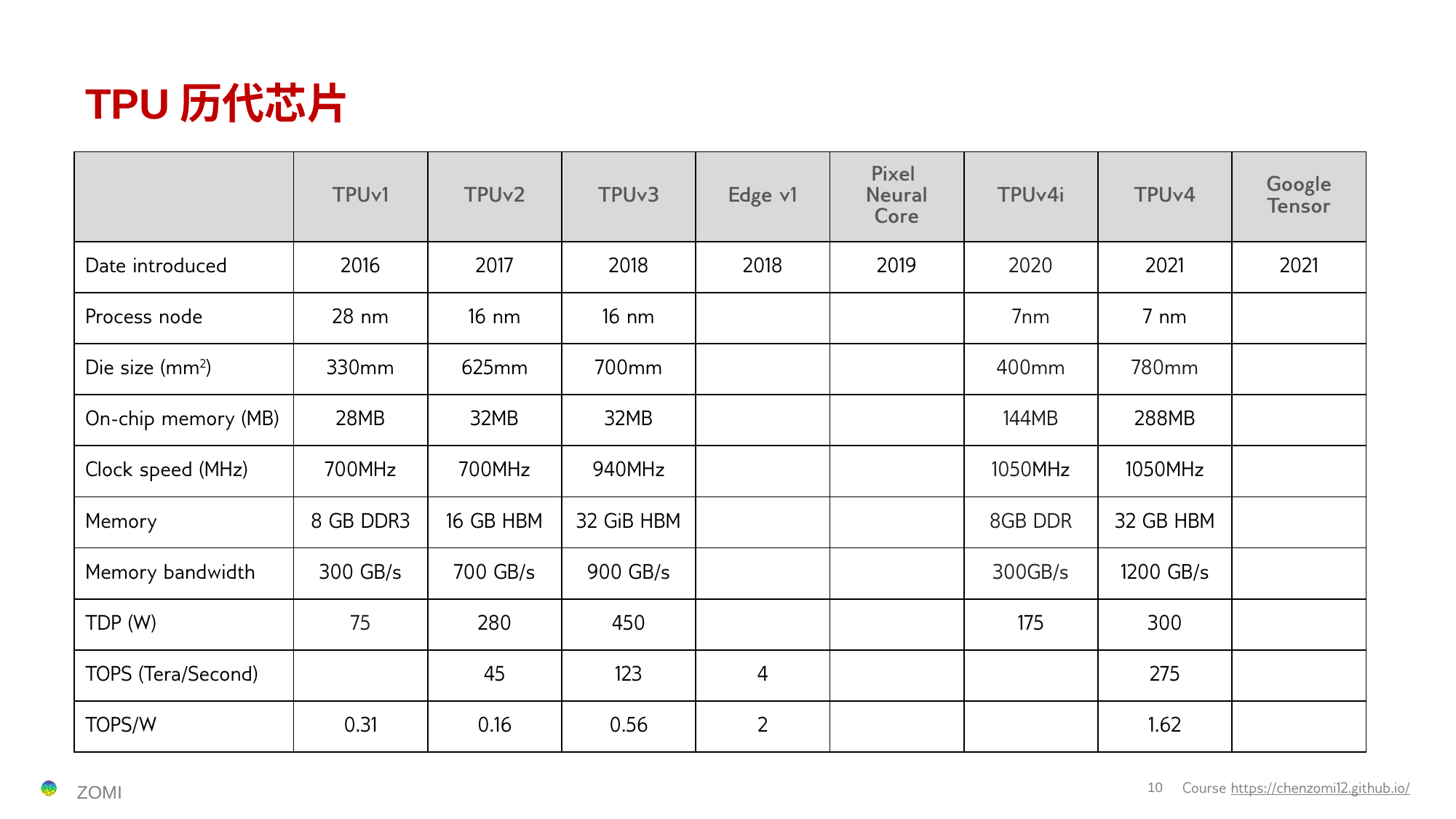

# TPU历代芯片
|  | TPUv1 | TPUv2 | TPUv3 | Edge v1 | Pixel Neural Core | TPUv4i | TPUv4 | Google Tensor |
| --- | --- | --- | --- | --- | --- | --- | --- | --- |
| Date introduced | 2016 | 2017 | 2018 | 2018 | 2019 | 2020 | 2021 | 2021 |
| Process node | 28 nm | 16 nm | 16 nm |  |  | 7nm | 7 nm |  |
| Die size (mm2) | 330mm | 625mm | 700mm |  |  | 400mm | 780mm |  |
| On-chip memory (MB) | 28MB | 32MB | 32MB |  |  | 144MB | 288MB |  |
| Clock speed (MHz) | 700MHz | 700MHz | 940MHz |  |  | 1050MHz | 1050MHz |  |
| Memory | 8 GB DDR3 | 16 GB HBM | 32 GiB HBM |  |  | 8GB DDR | 32 GB HBM |  |
| Memory bandwidth | 300 GB/s | 700 GB/s | 900 GB/s |  |  | 300GB/s | 1200 GB/s |  |
| TDP (W) | 75 | 280 | 450 |  |  | 175 | 300 |  |
| TOPS (Tera/Second) |  | 45 | 123 | 4 |  |  | 275 |  |
| TOPS/W | 0.31 | 0.16 | 0.56 | 2 |  |  | 1.62 |  |